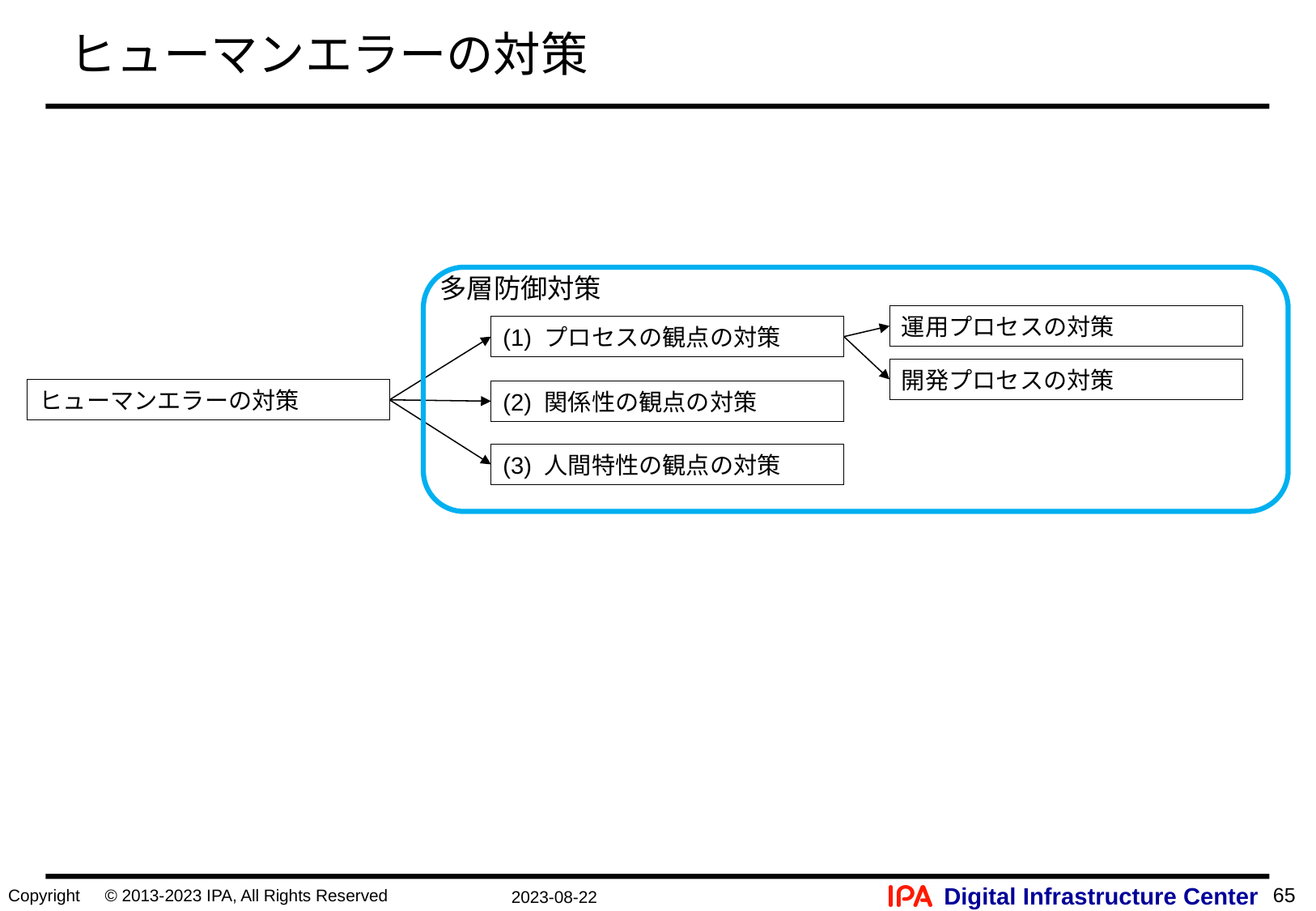

# ヒューマンエラーの対策
多層防御対策

運用プロセスの対策
(1) プロセスの観点の対策
開発プロセスの対策
ヒューマンエラーの対策
(2) 関係性の観点の対策
(3) 人間特性の観点の対策